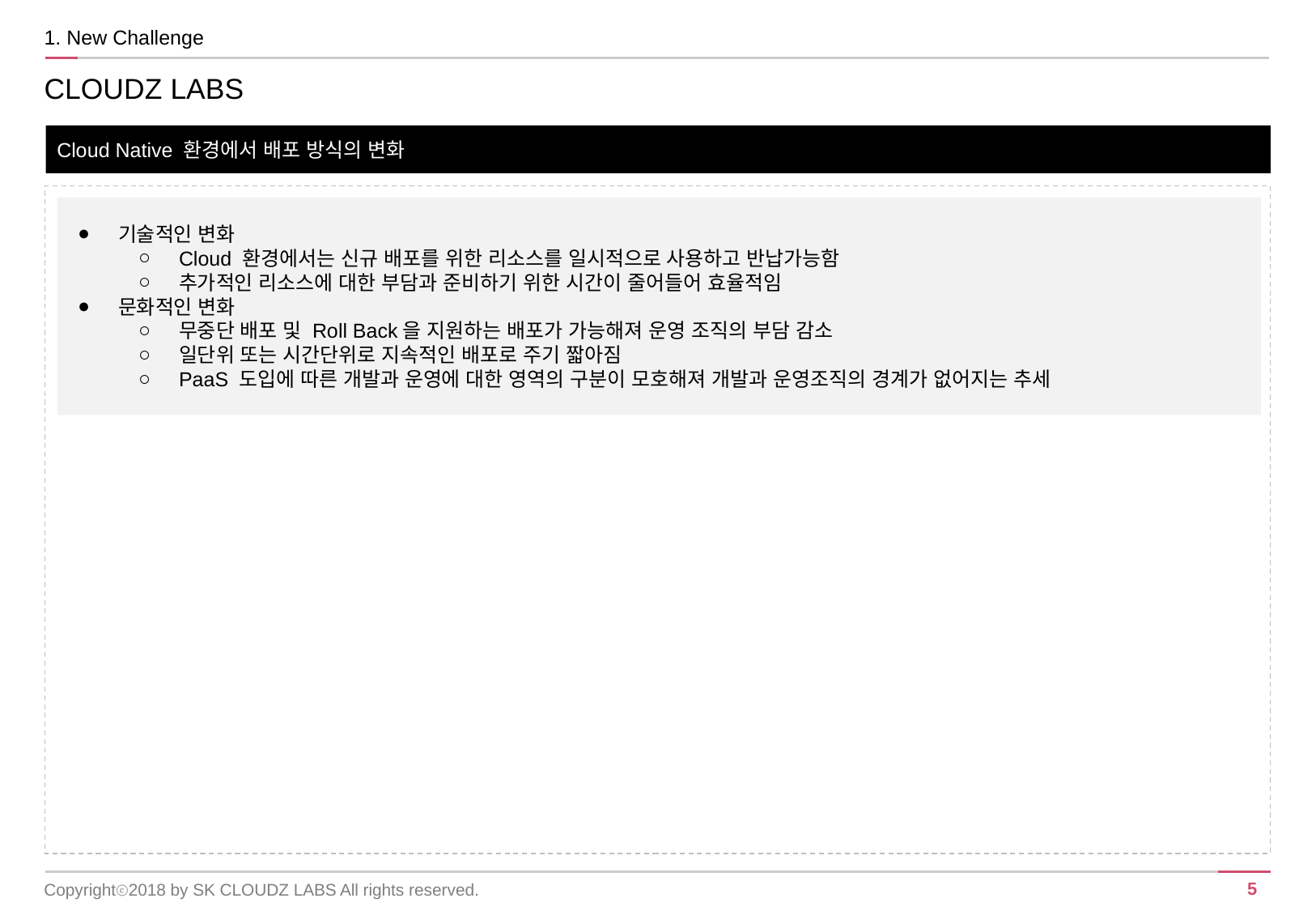

1. New Challenge
CLOUDZ LABS
Cloud Native 환경에서 배포 방식의 변화
기술적인 변화
Cloud 환경에서는 신규 배포를 위한 리소스를 일시적으로 사용하고 반납가능함
추가적인 리소스에 대한 부담과 준비하기 위한 시간이 줄어들어 효율적임
문화적인 변화
무중단 배포 및 Roll Back을 지원하는 배포가 가능해져 운영 조직의 부담 감소
일단위 또는 시간단위로 지속적인 배포로 주기 짧아짐
PaaS 도입에 따른 개발과 운영에 대한 영역의 구분이 모호해져 개발과 운영조직의 경계가 없어지는 추세
Copyrightⓒ2018 by SK CLOUDZ LABS All rights reserved.